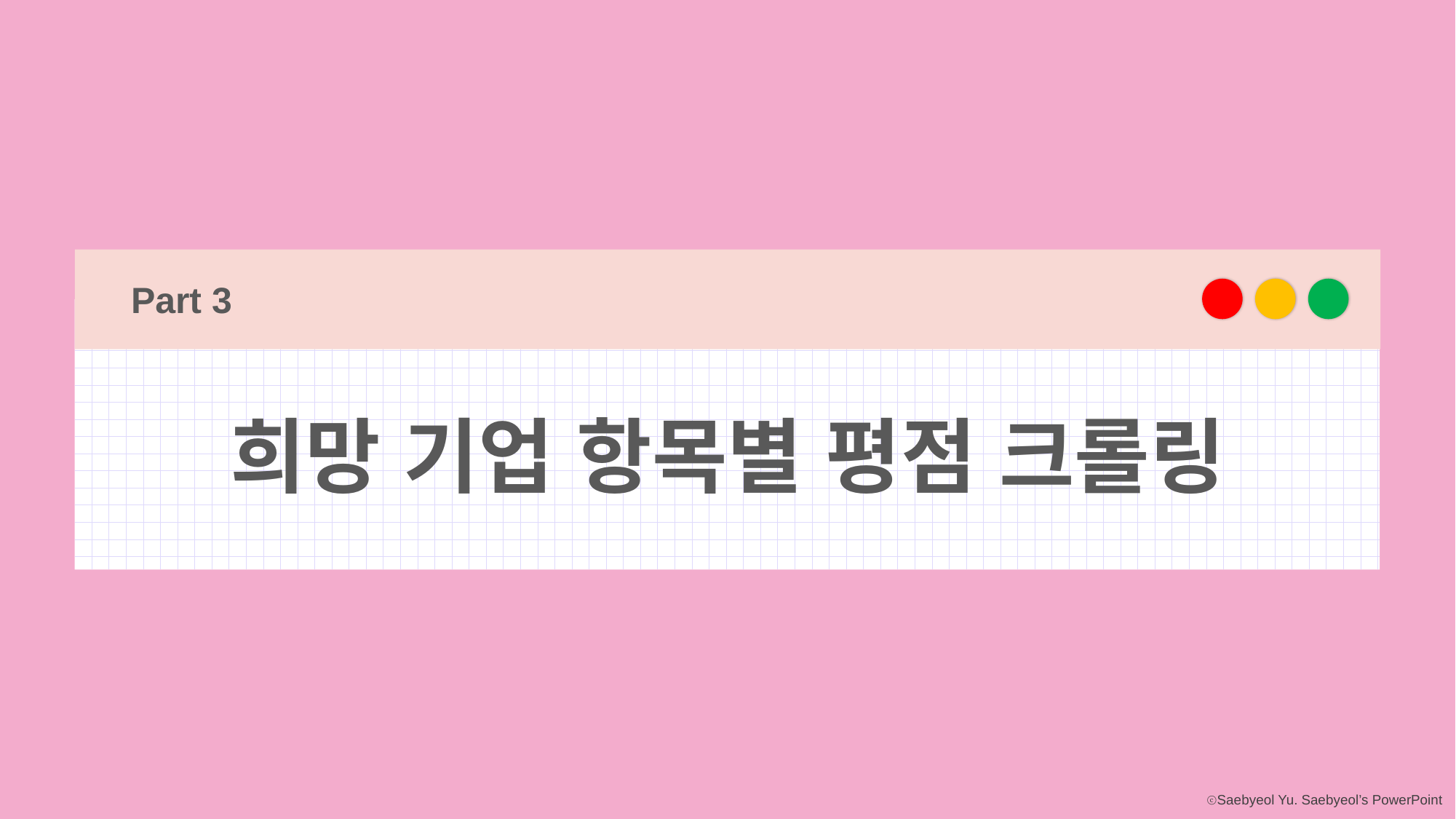

Part 3

희망 기업 항목별 평점 크롤링